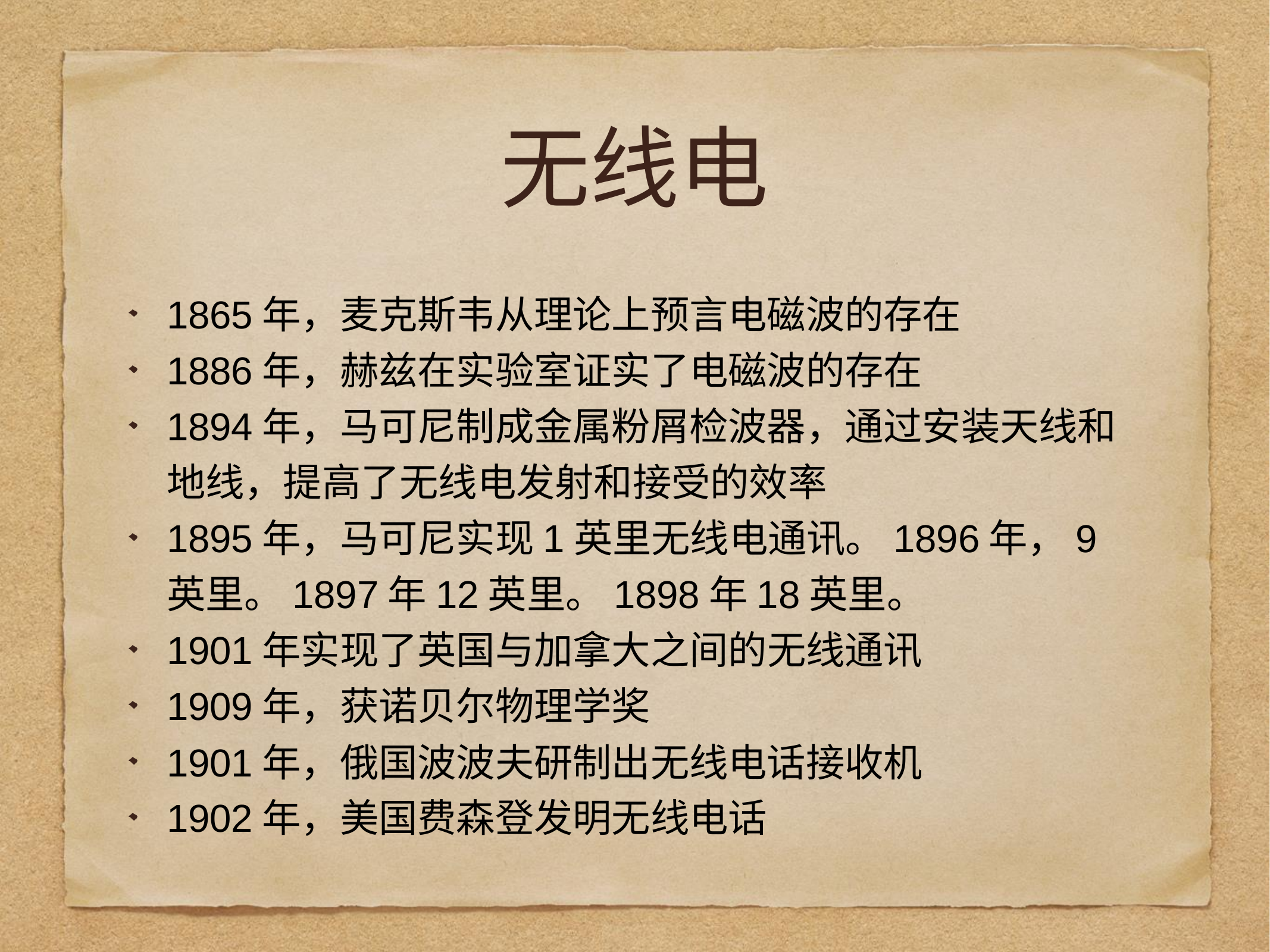

# 无线电
1865年，麦克斯韦从理论上预言电磁波的存在
1886年，赫兹在实验室证实了电磁波的存在
1894年，马可尼制成金属粉屑检波器，通过安装天线和地线，提高了无线电发射和接受的效率
1895年，马可尼实现1英里无线电通讯。1896年，9英里。1897年12英里。1898年18英里。
1901年实现了英国与加拿大之间的无线通讯
1909年，获诺贝尔物理学奖
1901年，俄国波波夫研制出无线电话接收机
1902年，美国费森登发明无线电话